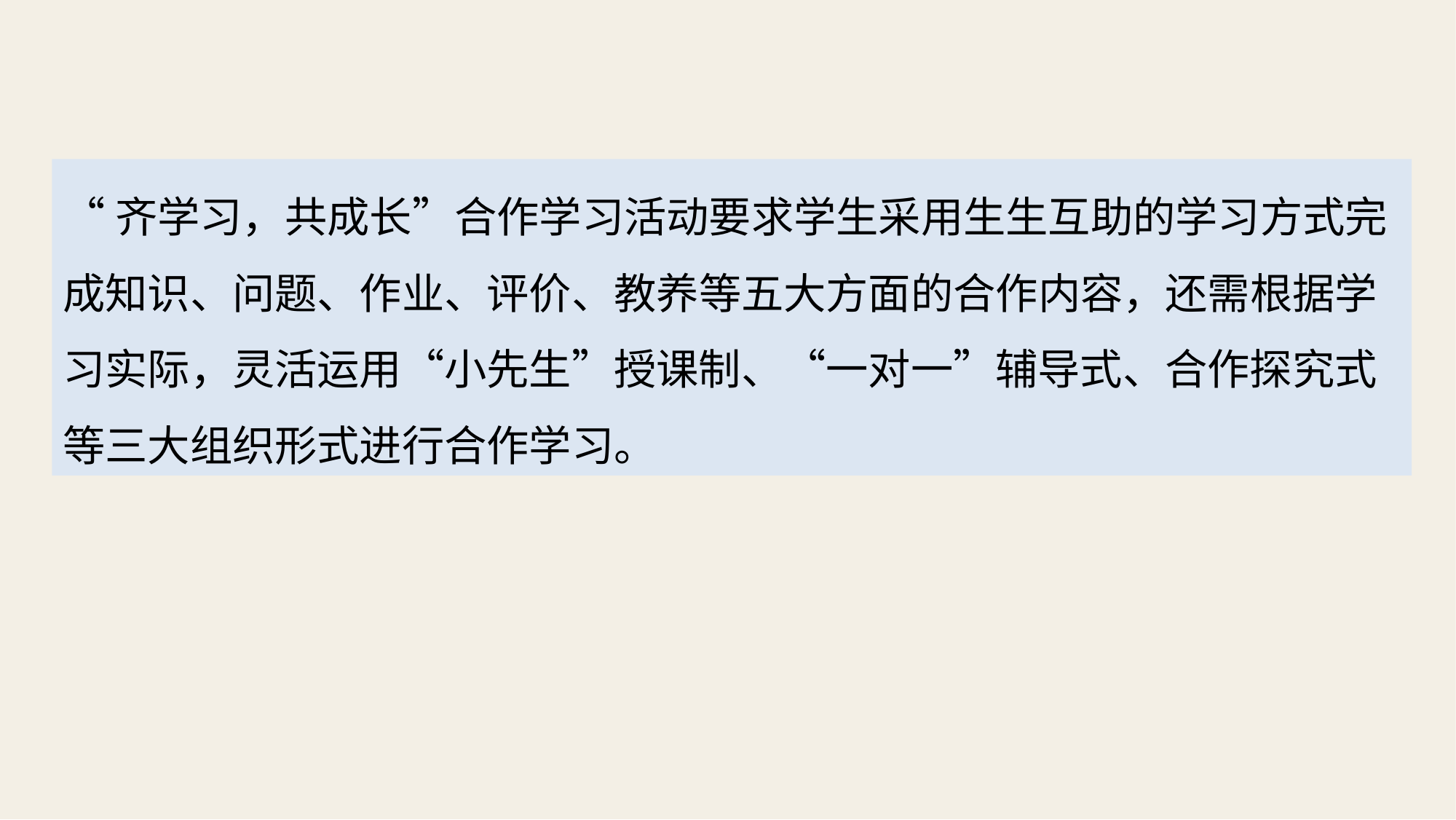

“齐学习，共成长”合作学习活动要求学生采用生生互助的学习方式完成知识、问题、作业、评价、教养等五大方面的合作内容，还需根据学习实际，灵活运用“小先生”授课制、“一对一”辅导式、合作探究式等三大组织形式进行合作学习。